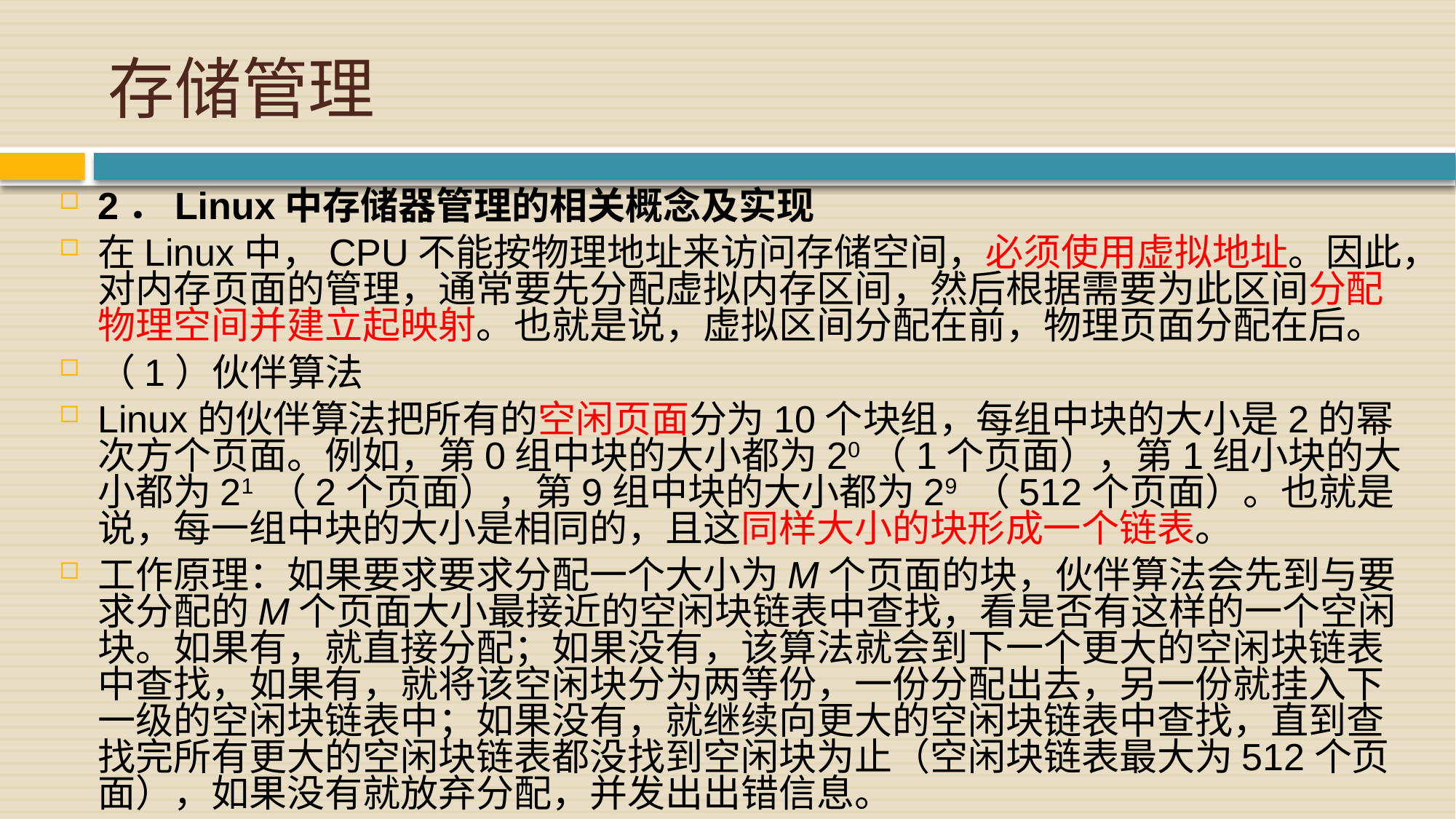

# 存储管理
2．Linux中存储器管理的相关概念及实现
在Linux中，CPU不能按物理地址来访问存储空间，必须使用虚拟地址。因此，对内存页面的管理，通常要先分配虚拟内存区间，然后根据需要为此区间分配物理空间并建立起映射。也就是说，虚拟区间分配在前，物理页面分配在后。
（1）伙伴算法
Linux的伙伴算法把所有的空闲页面分为10个块组，每组中块的大小是2的幂次方个页面。例如，第0组中块的大小都为20（1个页面），第1组小块的大小都为21 （2个页面），第9组中块的大小都为29 （512个页面）。也就是说，每一组中块的大小是相同的，且这同样大小的块形成一个链表。
工作原理：如果要求要求分配一个大小为M个页面的块，伙伴算法会先到与要求分配的M个页面大小最接近的空闲块链表中查找，看是否有这样的一个空闲块。如果有，就直接分配；如果没有，该算法就会到下一个更大的空闲块链表中查找，如果有，就将该空闲块分为两等份，一份分配出去，另一份就挂入下一级的空闲块链表中；如果没有，就继续向更大的空闲块链表中查找，直到查找完所有更大的空闲块链表都没找到空闲块为止（空闲块链表最大为512个页面），如果没有就放弃分配，并发出出错信息。